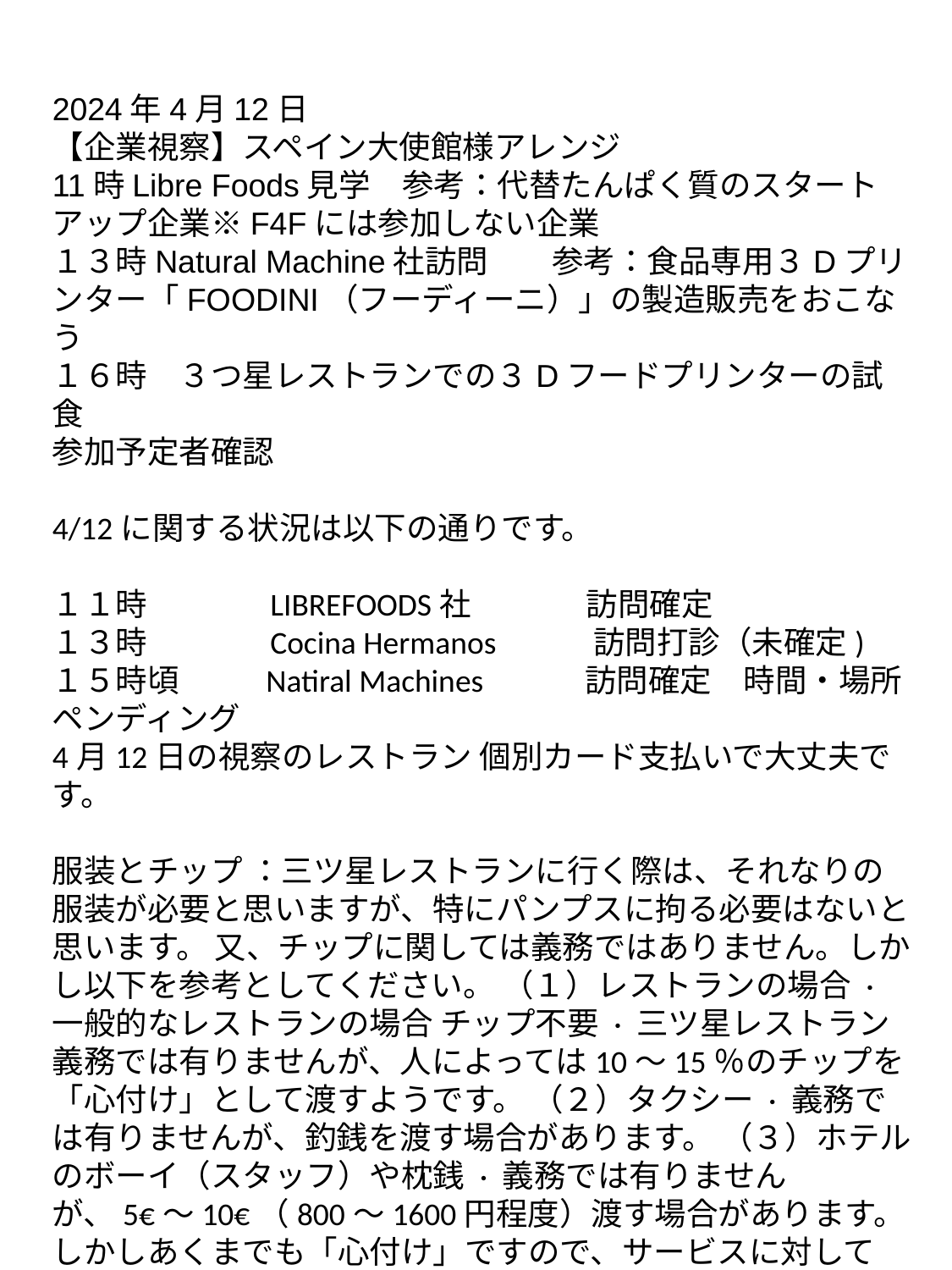

2024年4月12日
【企業視察】スペイン大使館様アレンジ
11時Libre Foods見学　参考：代替たんぱく質のスタートアップ企業※F4Fには参加しない企業
１３時Natural Machine社訪問　　参考：食品専用３Dプリンター「FOODINI（フーディーニ）」の製造販売をおこなう
１６時　３つ星レストランでの３Dフードプリンターの試食
参加予定者確認

4/12に関する状況は以下の通りです。

１１時                LIBREFOODS社                訪問確定
１３時                Cocina Hermanos　        訪問打診（未確定)
１５時頃           Natiral Machines             訪問確定　時間・場所ペンディング
4月12日の視察のレストラン 個別カード支払いで大丈夫です。

服装とチップ ：三ツ星レストランに行く際は、それなりの服装が必要と思いますが、特にパンプスに拘る必要はないと思います。 又、チップに関しては義務ではありません。しかし以下を参考としてください。 （１）レストランの場合 · 一般的なレストランの場合 チップ不要 · 三ツ星レストラン 義務では有りませんが、人によっては10～15％のチップを「心付け」として渡すようです。 （２）タクシー · 義務では有りませんが、釣銭を渡す場合があります。 （３）ホテルのボーイ（スタッフ）や枕銭 · 義務では有りませんが、5€～10€（800～1600円程度）渡す場合があります。 しかしあくまでも「心付け」ですので、サービスに対して「有難い」と感じた時に渡せば良いとご理解ください。